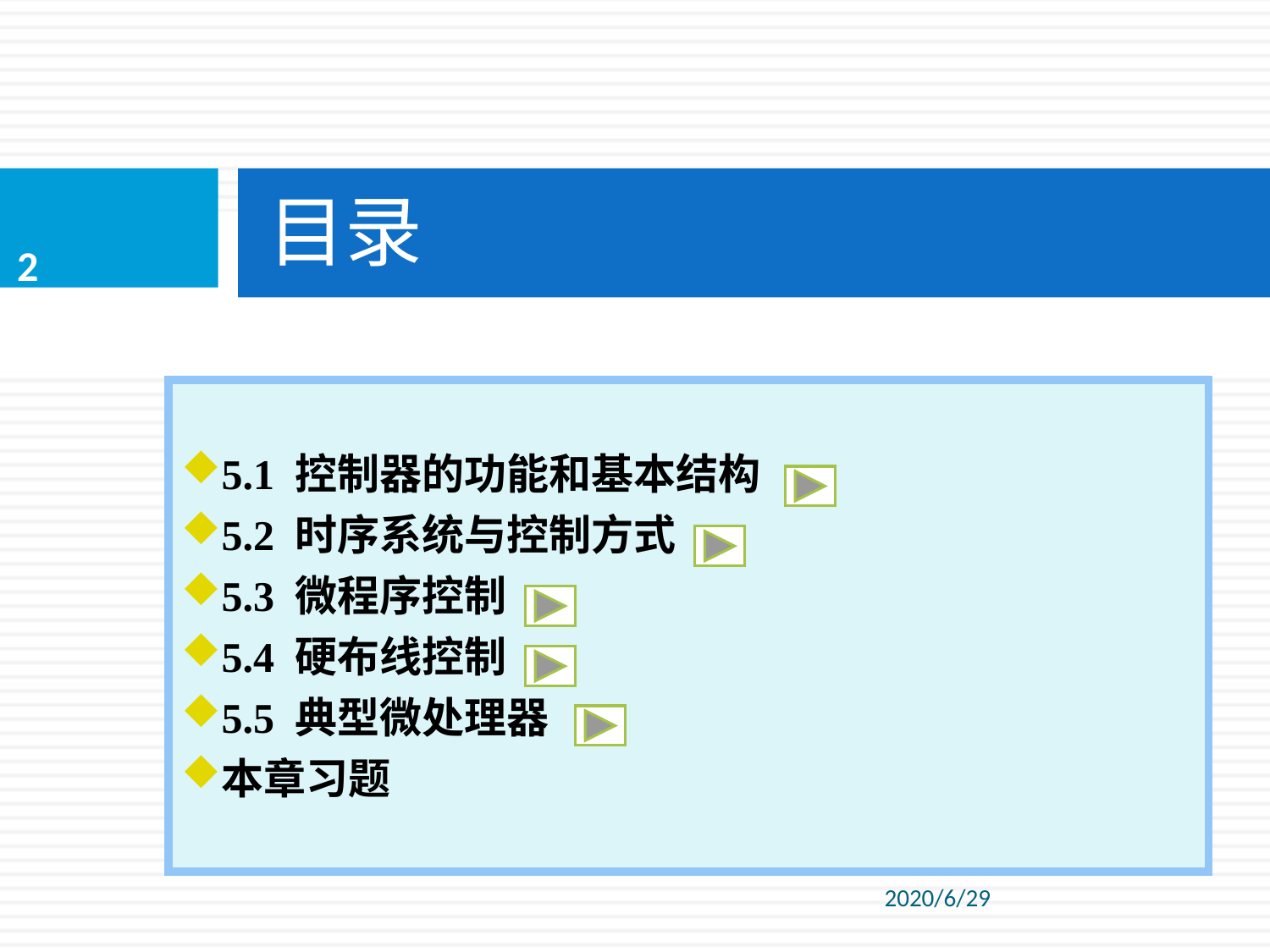

目录
2

5.1 控制器的功能和基本结构
5.2 时序系统与控制方式
5.3 微程序控制
5.4 硬布线控制
5.5 典型微处理器
本章习题

2020/6/29